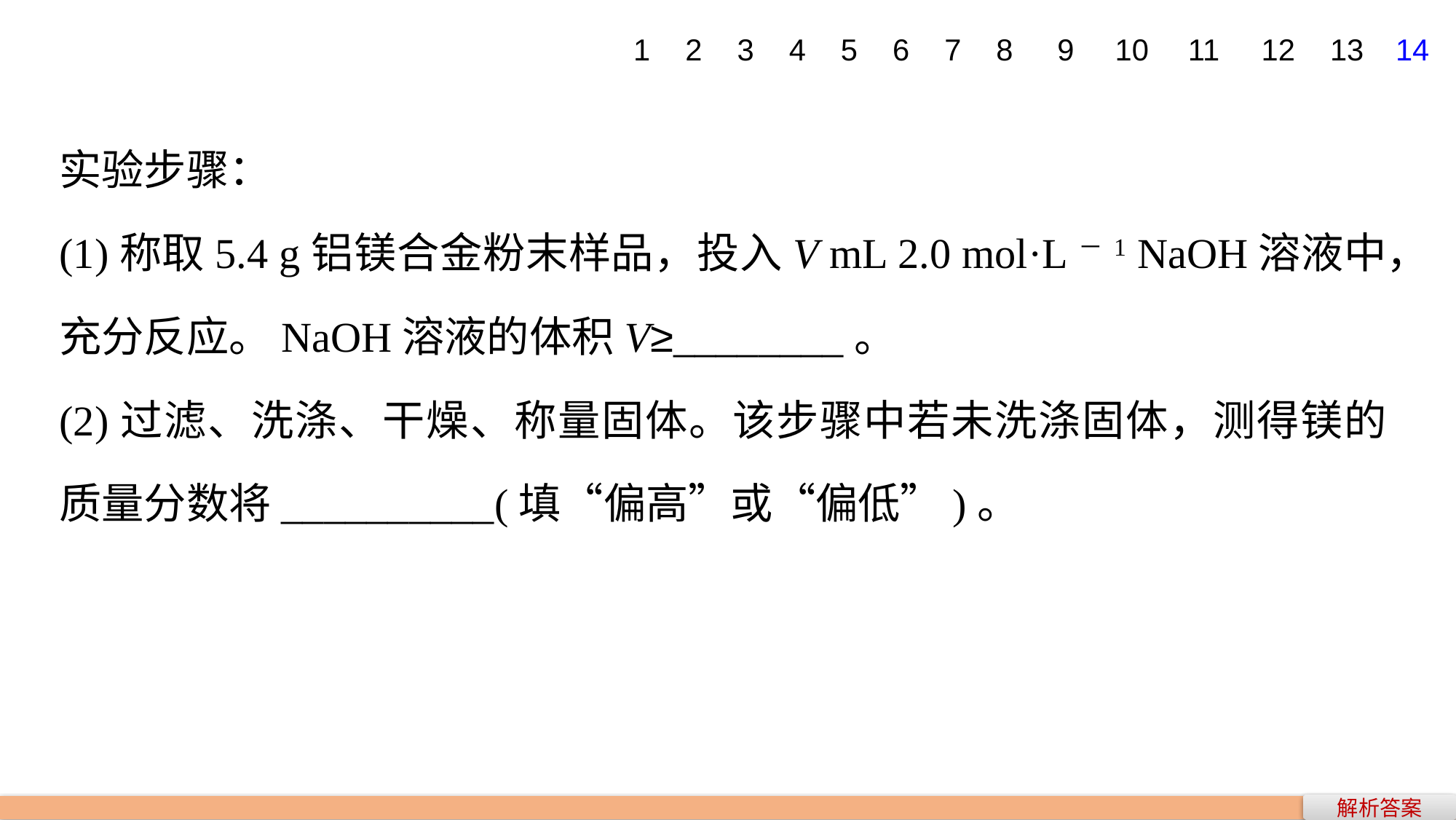

1
2
3
4
5
6
7
8
9
10
11
12
13
14
实验步骤：
(1)称取5.4 g铝镁合金粉末样品，投入V mL 2.0 mol·L－1 NaOH溶液中，充分反应。NaOH溶液的体积V≥________。
(2)过滤、洗涤、干燥、称量固体。该步骤中若未洗涤固体，测得镁的质量分数将__________(填“偏高”或“偏低”)。
解析答案